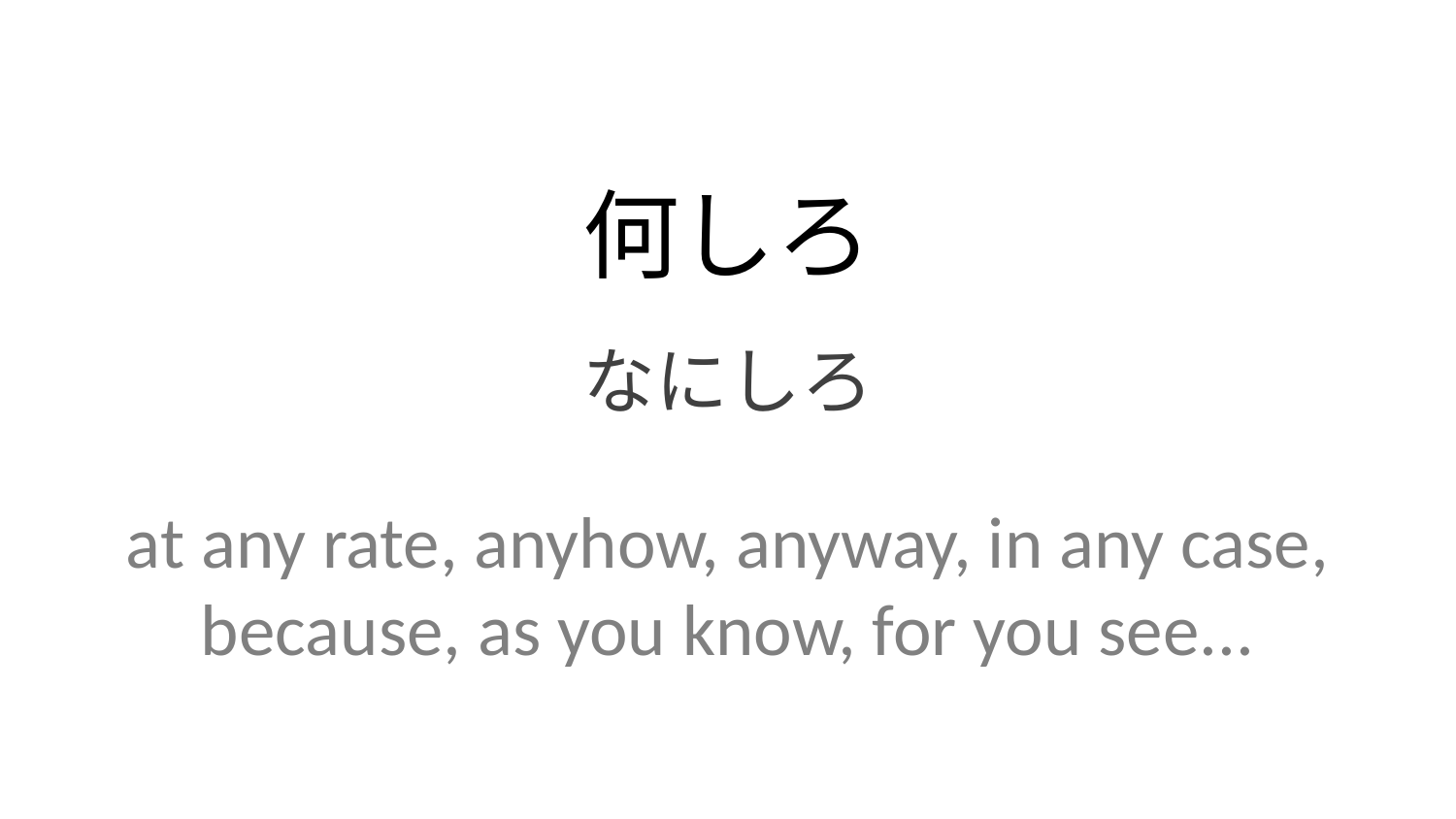

何しろ

なにしろ
at any rate, anyhow, anyway, in any case, because, as you know, for you see...